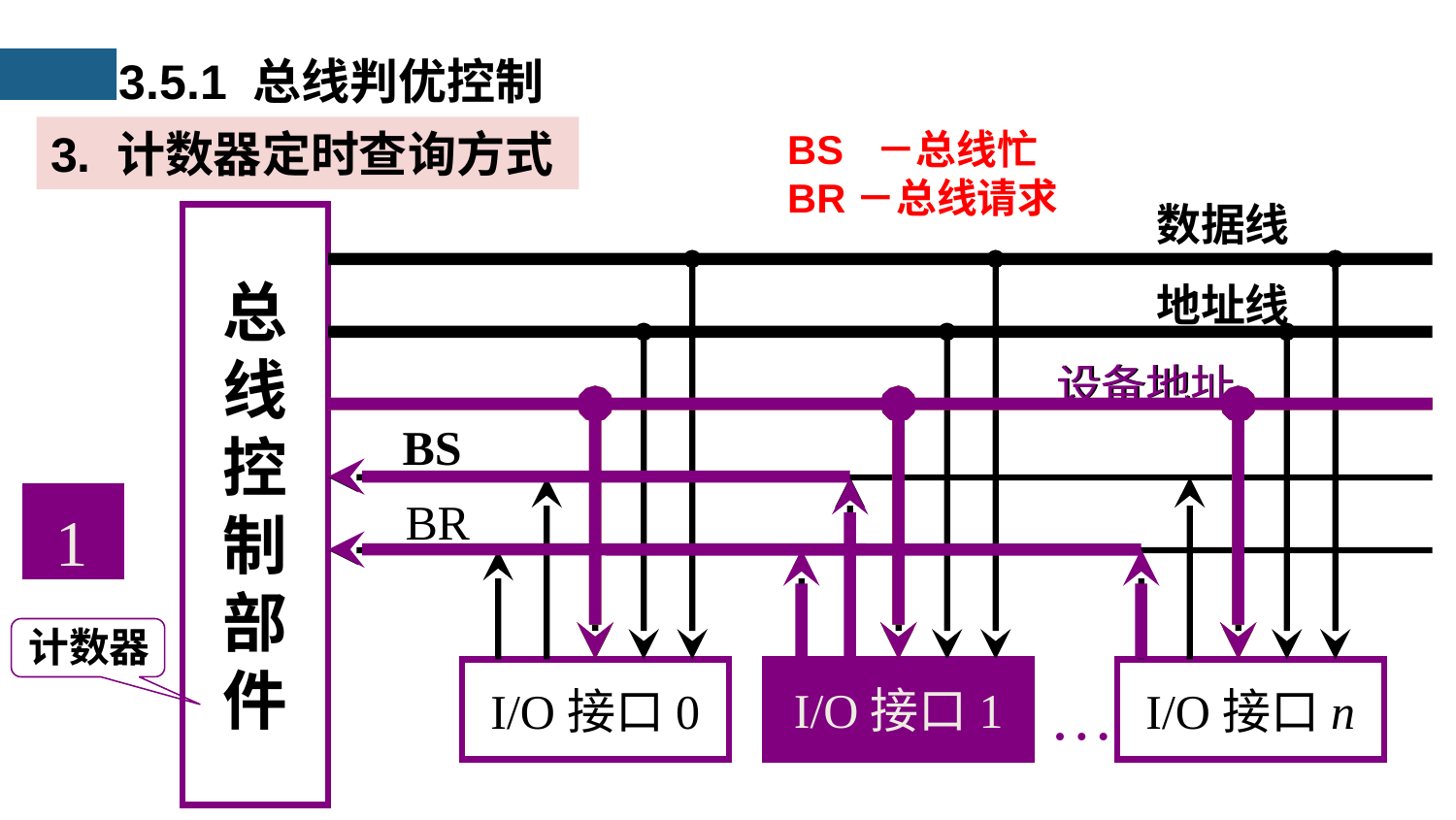

3.5.1 总线判优控制
3. 计数器定时查询方式
BS  －总线忙
BR－总线请求
数据线
总
线
控
制
部
件

地址线

设备地址

BS

BR

I/O接口0
I/O接口1
I/O接口n
…
设备地址

 1

   计数器

 0

I/O接口1